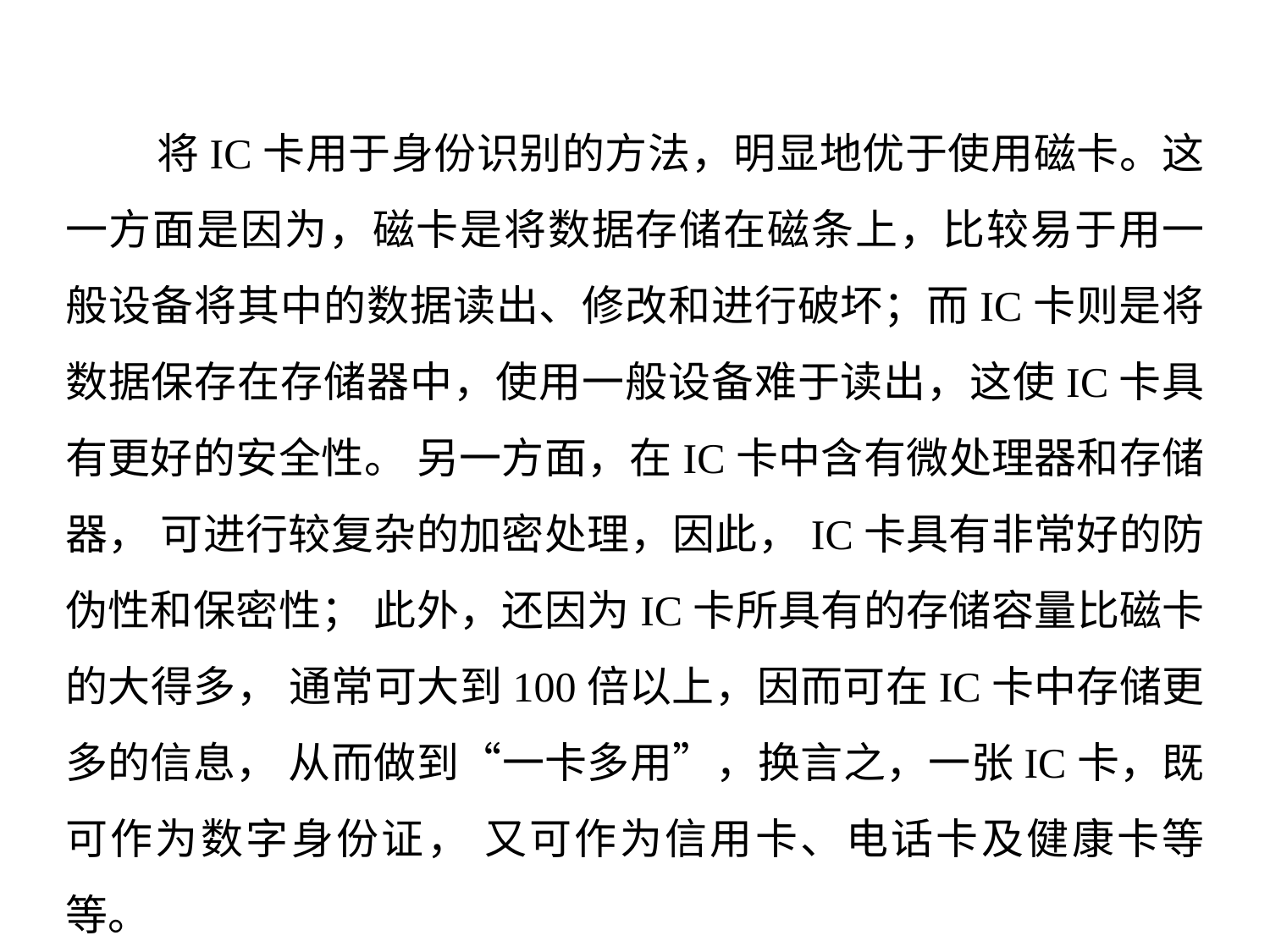

将IC卡用于身份识别的方法，明显地优于使用磁卡。这一方面是因为，磁卡是将数据存储在磁条上，比较易于用一般设备将其中的数据读出、修改和进行破坏；而IC卡则是将数据保存在存储器中，使用一般设备难于读出，这使IC卡具有更好的安全性。 另一方面，在IC卡中含有微处理器和存储器， 可进行较复杂的加密处理，因此，IC卡具有非常好的防伪性和保密性； 此外，还因为IC卡所具有的存储容量比磁卡的大得多， 通常可大到100倍以上，因而可在IC卡中存储更多的信息， 从而做到“一卡多用”，换言之，一张IC卡，既可作为数字身份证， 又可作为信用卡、电话卡及健康卡等等。